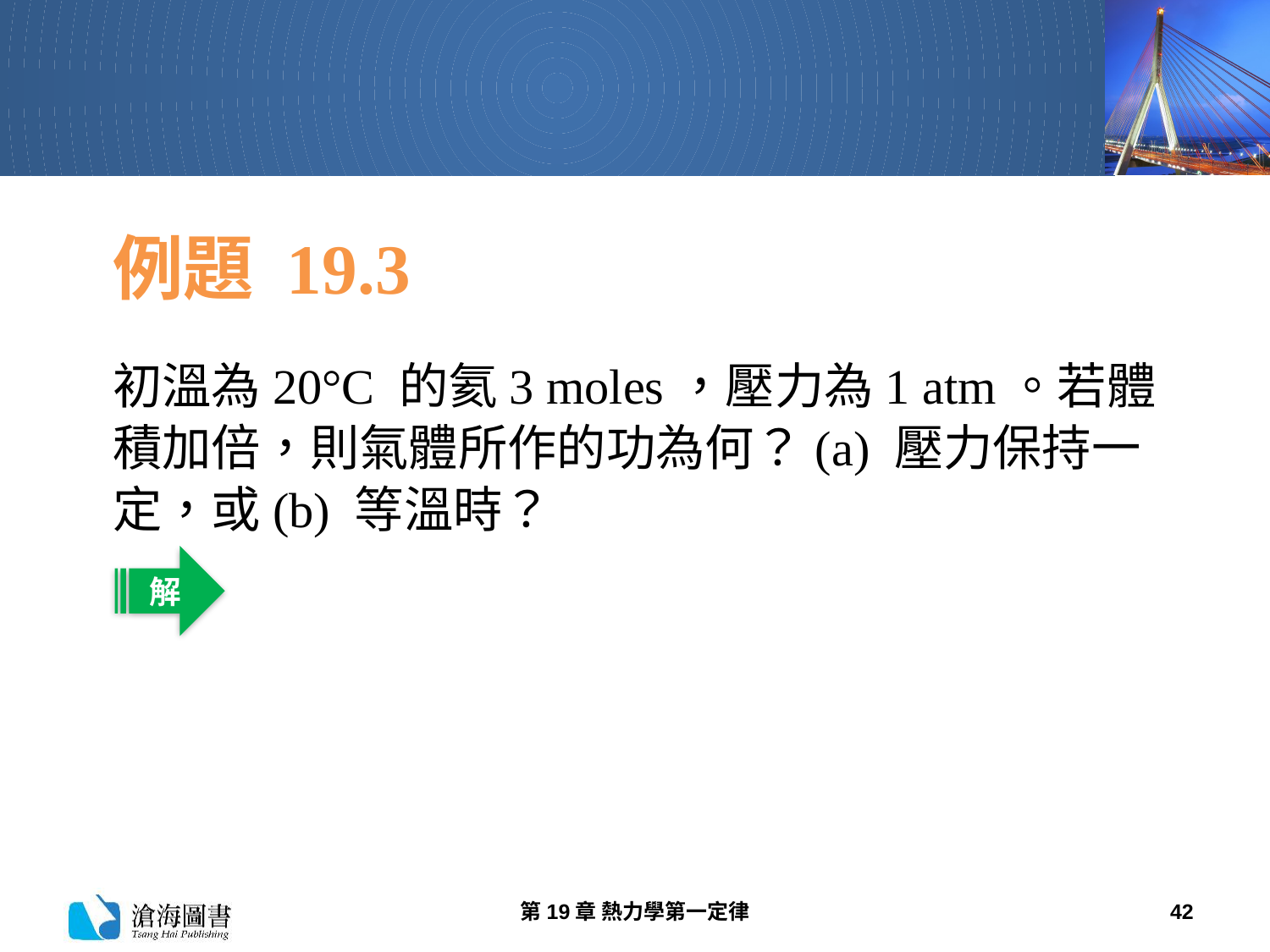

# 例題 19.3
初溫為20°C 的氦3 moles，壓力為1 atm。若體積加倍，則氣體所作的功為何？(a) 壓力保持一定，或(b) 等溫時？

解
第19章 熱力學第一定律
42